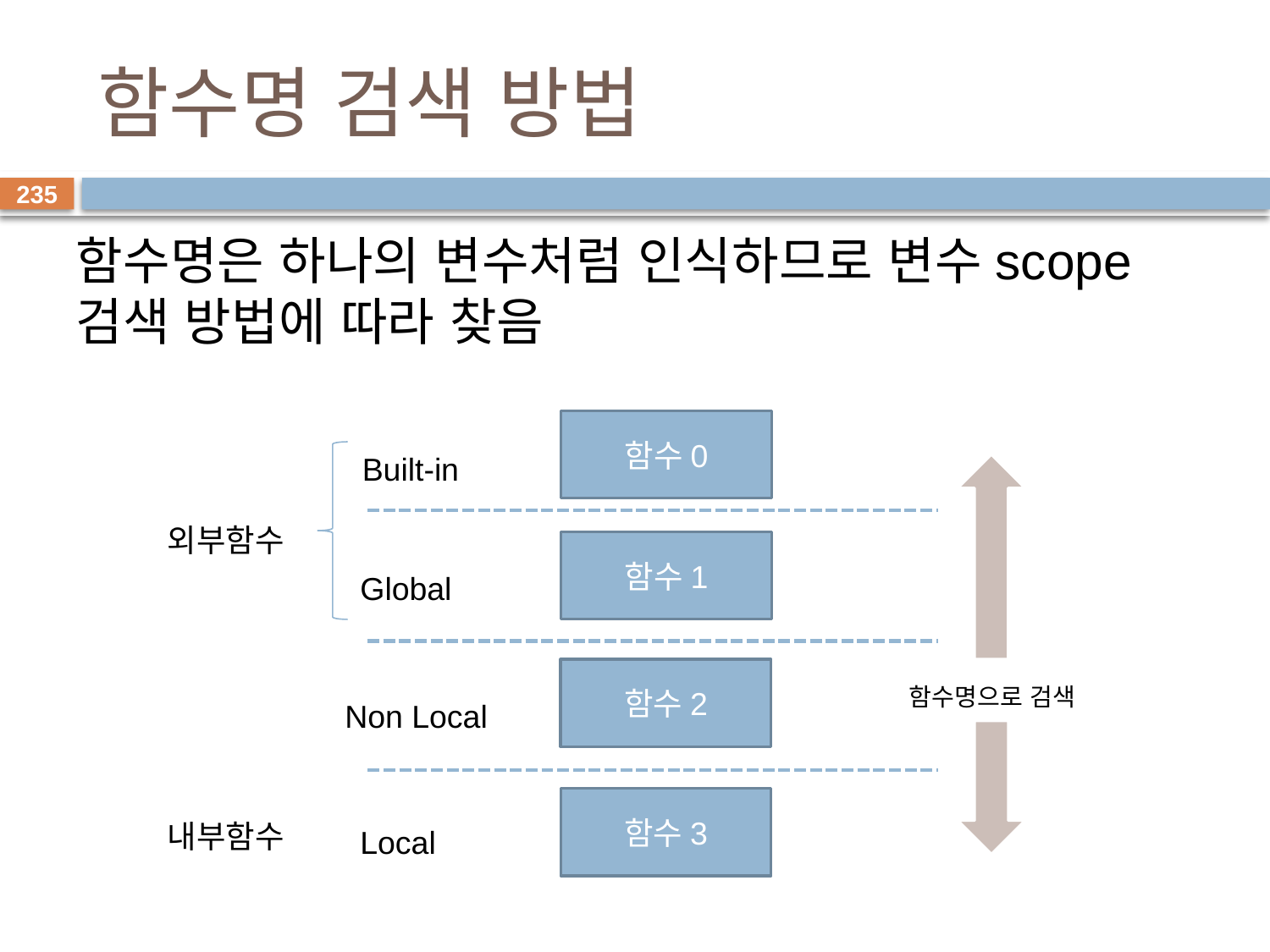

# 함수명 검색 방법
235
함수명은 하나의 변수처럼 인식하므로 변수scope 검색 방법에 따라 찾음
함수0

Built-in
외부함수

함수1
Global
함수2
 함수명으로 검색

함수3
내부함수
Local
Non Local